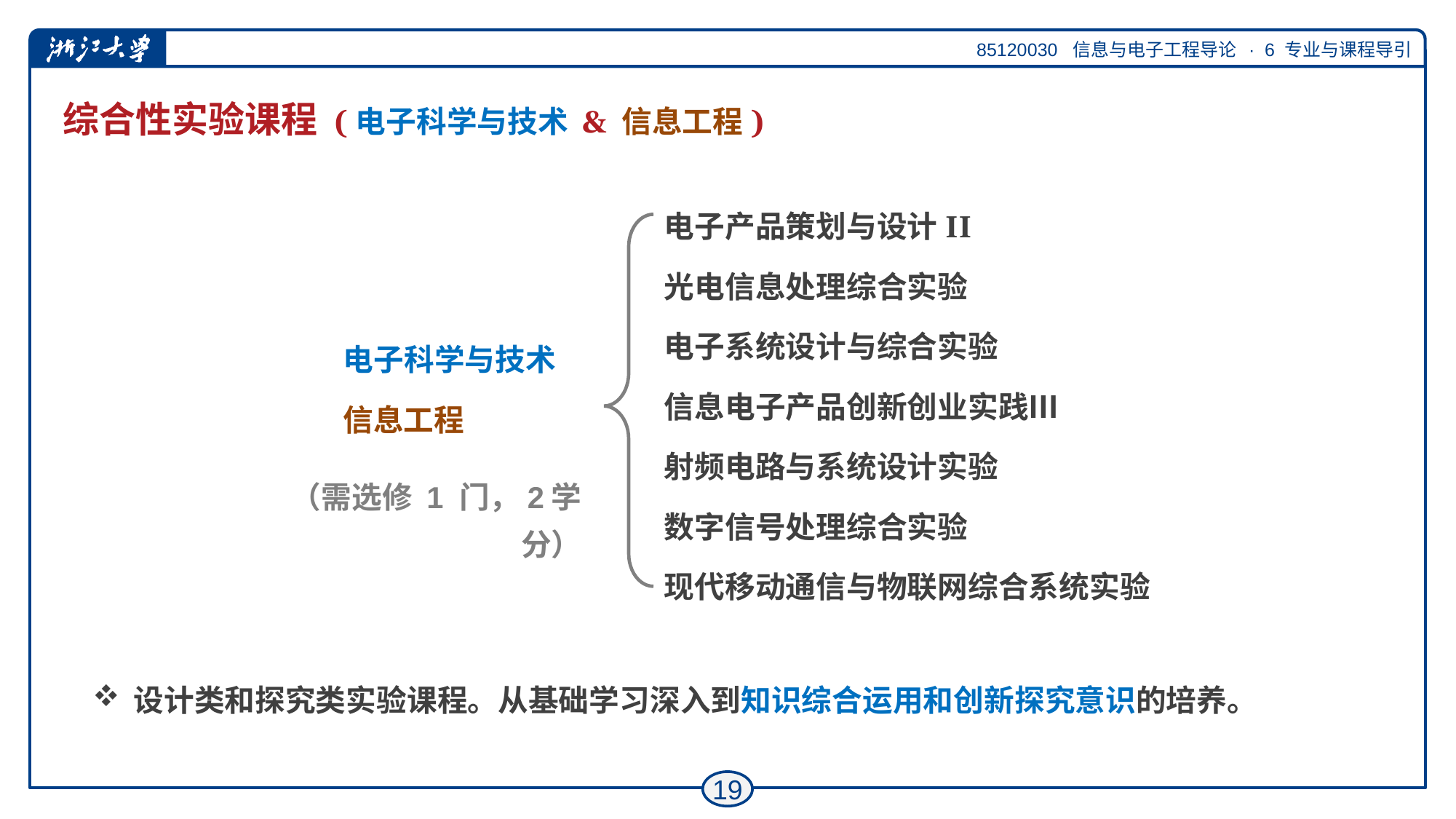

# 综合性实验课程 (电子科学与技术 & 信息工程)
电子产品策划与设计II
光电信息处理综合实验
电子系统设计与综合实验
信息电子产品创新创业实践Ⅲ
射频电路与系统设计实验
数字信号处理综合实验
现代移动通信与物联网综合系统实验

电子科学与技术
信息工程
（需选修 1 门，2学分）
设计类和探究类实验课程。从基础学习深入到知识综合运用和创新探究意识的培养。